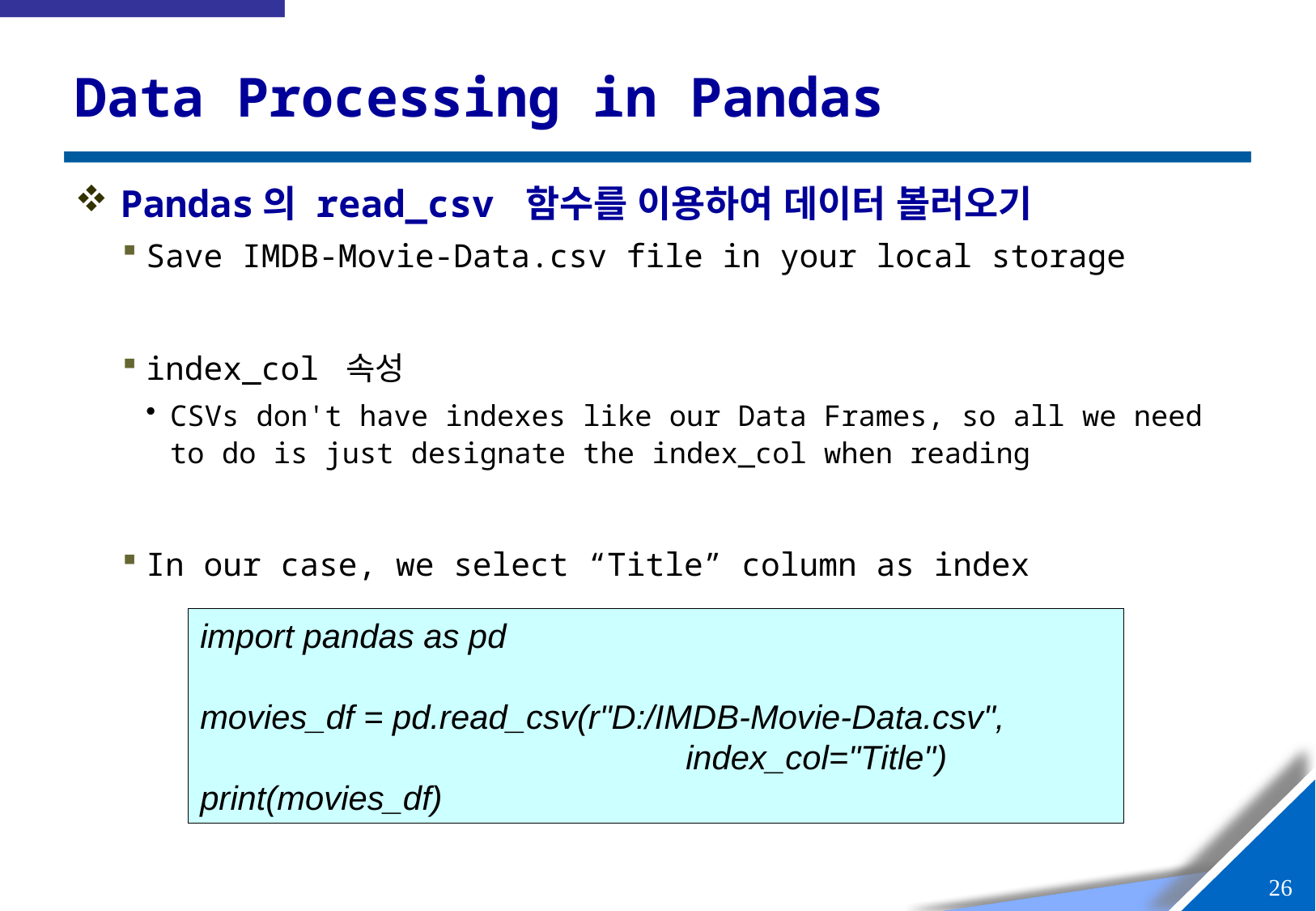

# Data Processing in Pandas
Pandas의 read_csv 함수를 이용하여 데이터 볼러오기
Save IMDB-Movie-Data.csv file in your local storage

index_col 속성
CSVs don't have indexes like our Data Frames, so all we need to do is just designate the index_col when reading

In our case, we select “Title” column as index
import pandas as pd

movies_df = pd.read_csv(r"D:/IMDB-Movie-Data.csv", 					index_col="Title")
print(movies_df)
26